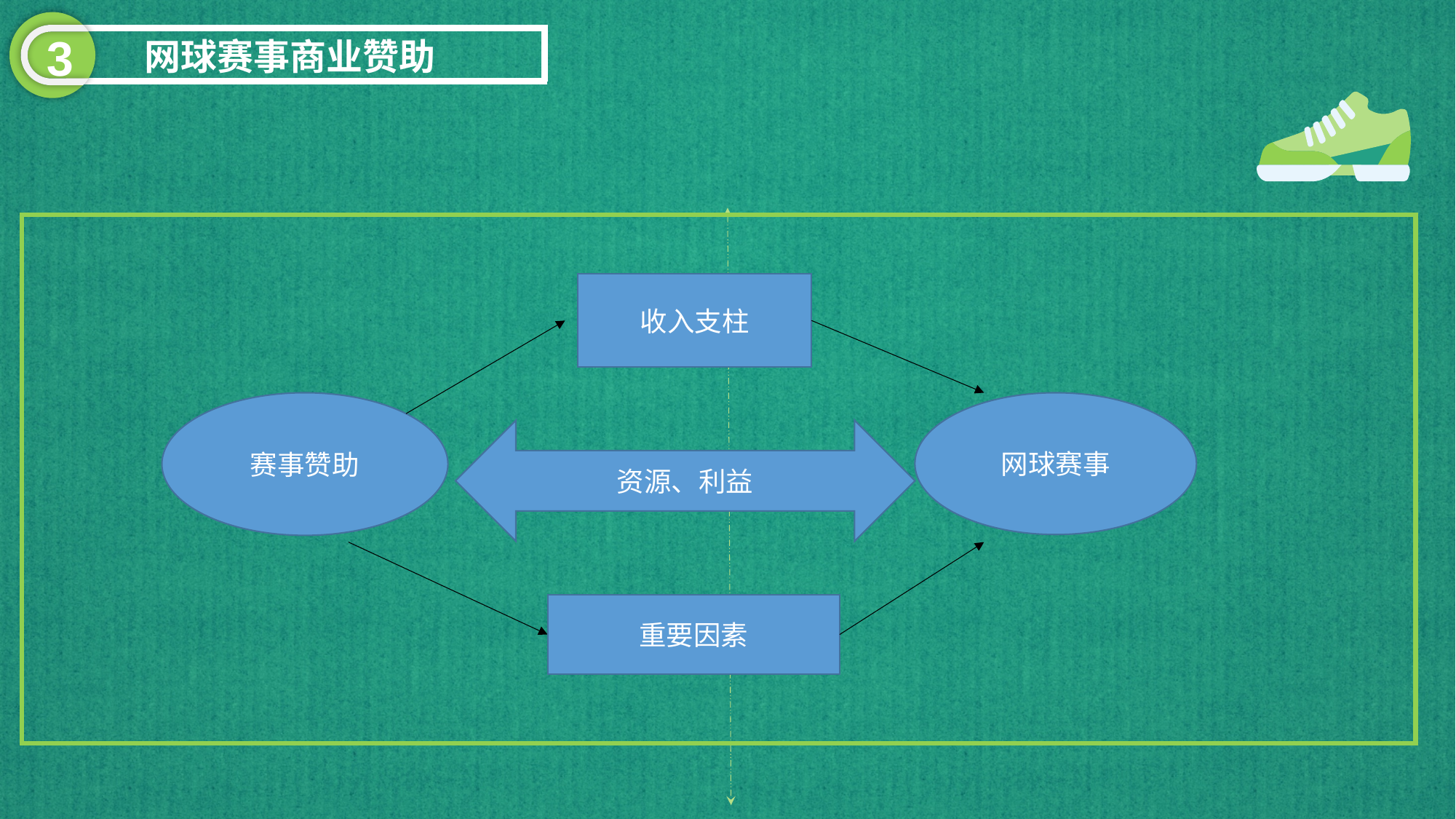

3
网球赛事商业赞助

收入支柱
赛事赞助
网球赛事
资源、利益
重要因素